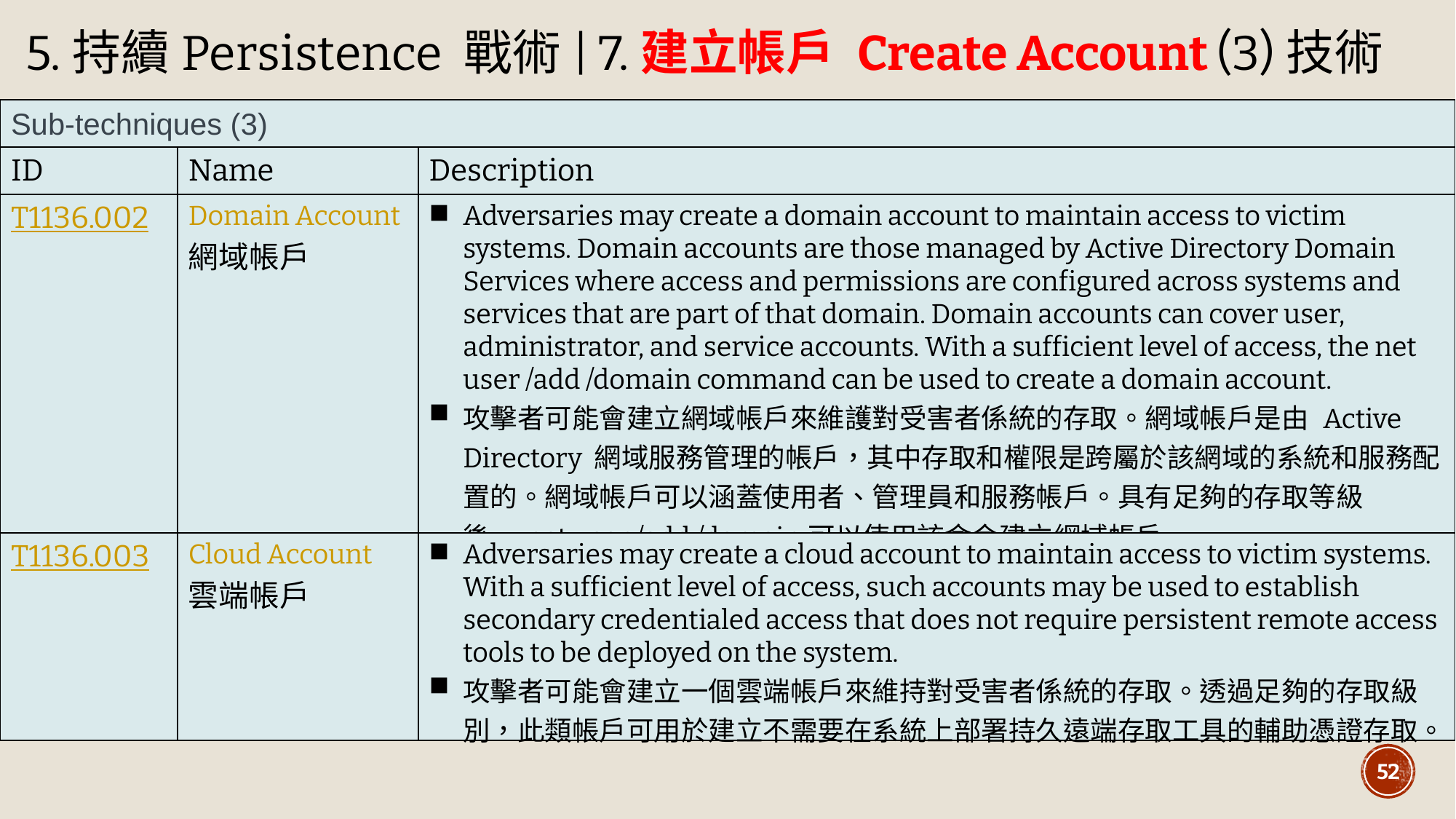

5.持續Persistence 戰術| 7.建立帳戶 Create Account (3)技術
| Sub-techniques (3) |  |  |
| --- | --- | --- |
| ID | Name | Description |
| T1136.002 | Domain Account 網域帳戶 | Adversaries may create a domain account to maintain access to victim systems. Domain accounts are those managed by Active Directory Domain Services where access and permissions are configured across systems and services that are part of that domain. Domain accounts can cover user, administrator, and service accounts. With a sufficient level of access, the net user /add /domain command can be used to create a domain account. 攻擊者可能會建立網域帳戶來維護對受害者係統的存取。網域帳戶是由 Active Directory 網域服務管理的帳戶，其中存取和權限是跨屬於該網域的系統和服務配置的。網域帳戶可以涵蓋使用者、管理員和服務帳戶。具有足夠的存取等級後，net user /add /domain可以使用該命令建立網域帳戶。 |
| T1136.003 | Cloud Account 雲端帳戶 | Adversaries may create a cloud account to maintain access to victim systems. With a sufficient level of access, such accounts may be used to establish secondary credentialed access that does not require persistent remote access tools to be deployed on the system. 攻擊者可能會建立一個雲端帳戶來維持對受害者係統的存取。透過足夠的存取級別，此類帳戶可用於建立不需要在系統上部署持久遠端存取工具的輔助憑證存取。 |

52